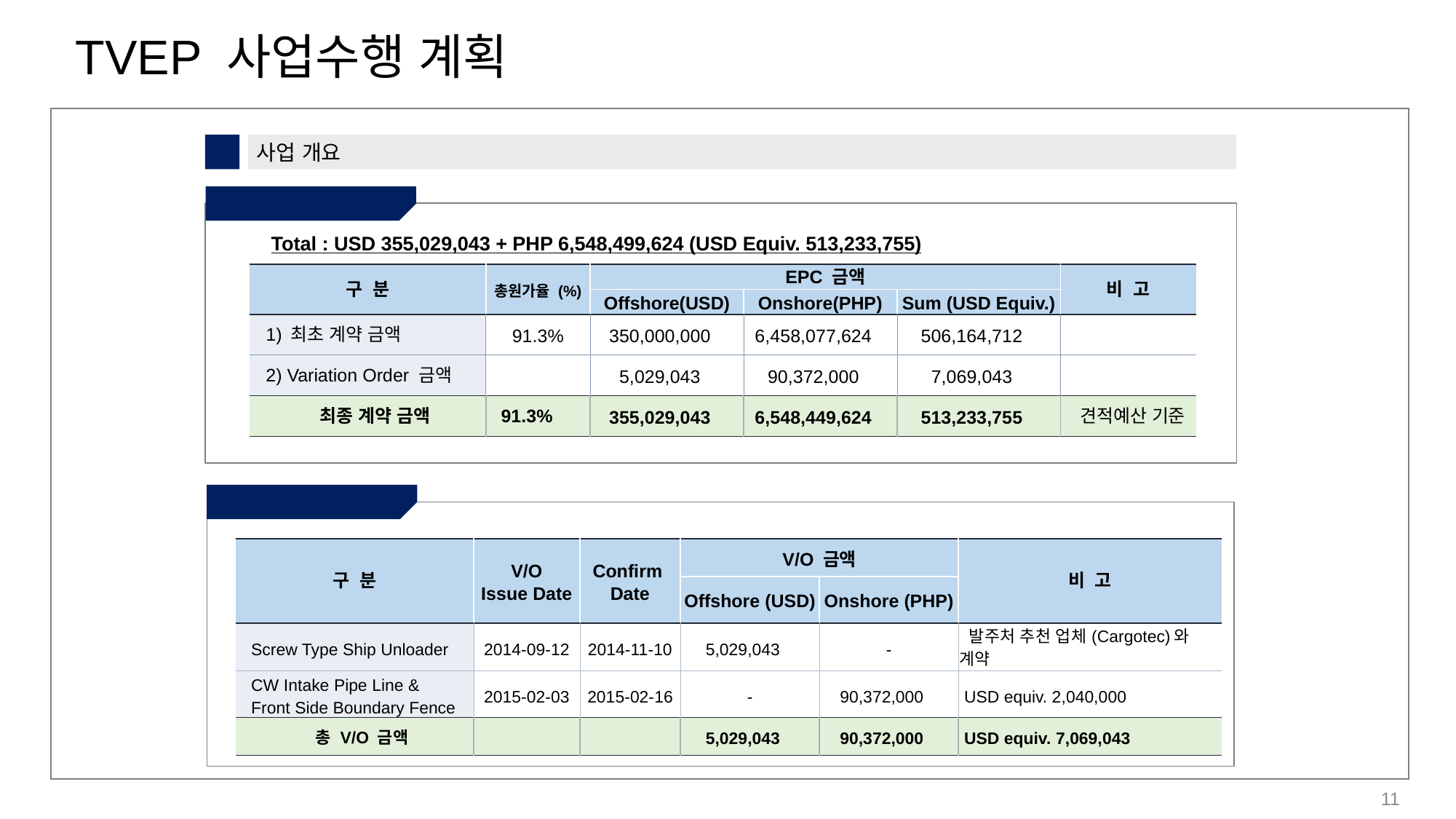

1
사업 개요
⑨ Contract Price

Total : USD 355,029,043 + PHP 6,548,499,624 (USD Equiv. 513,233,755)
| 구 분 | 총원가율 (%) | EPC 금액 |  |  | 비 고 |
| --- | --- | --- | --- | --- | --- |
|  |  | Offshore(USD) | Onshore(PHP) | Sum (USD Equiv.) |  |
| 1) 최초 계약 금액 | 91.3% | 350,000,000 | 6,458,077,624 | 506,164,712 |  |
| 2) Variation Order 금액 |  | 5,029,043 | 90,372,000 | 7,069,043 |  |
| 최종 계약 금액 | 91.3% | 355,029,043 | 6,548,449,624 | 513,233,755 | 견적예산 기준 |
⑩ Variation Order

| 구 분 | V/O Issue Date | Confirm Date | V/O 금액 |  | 비 고 |
| --- | --- | --- | --- | --- | --- |
|  |  |  | Offshore (USD) | Onshore (PHP) |  |
| Screw Type Ship Unloader | 2014-09-12 | 2014-11-10 | 5,029,043 | - | 발주처 추천 업체(Cargotec)와 계약 |
| CW Intake Pipe Line & Front Side Boundary Fence | 2015-02-03 | 2015-02-16 | - | 90,372,000 | USD equiv. 2,040,000 |
| 총 V/O 금액 |  |  | 5,029,043 | 90,372,000 | USD equiv. 7,069,043 |
11